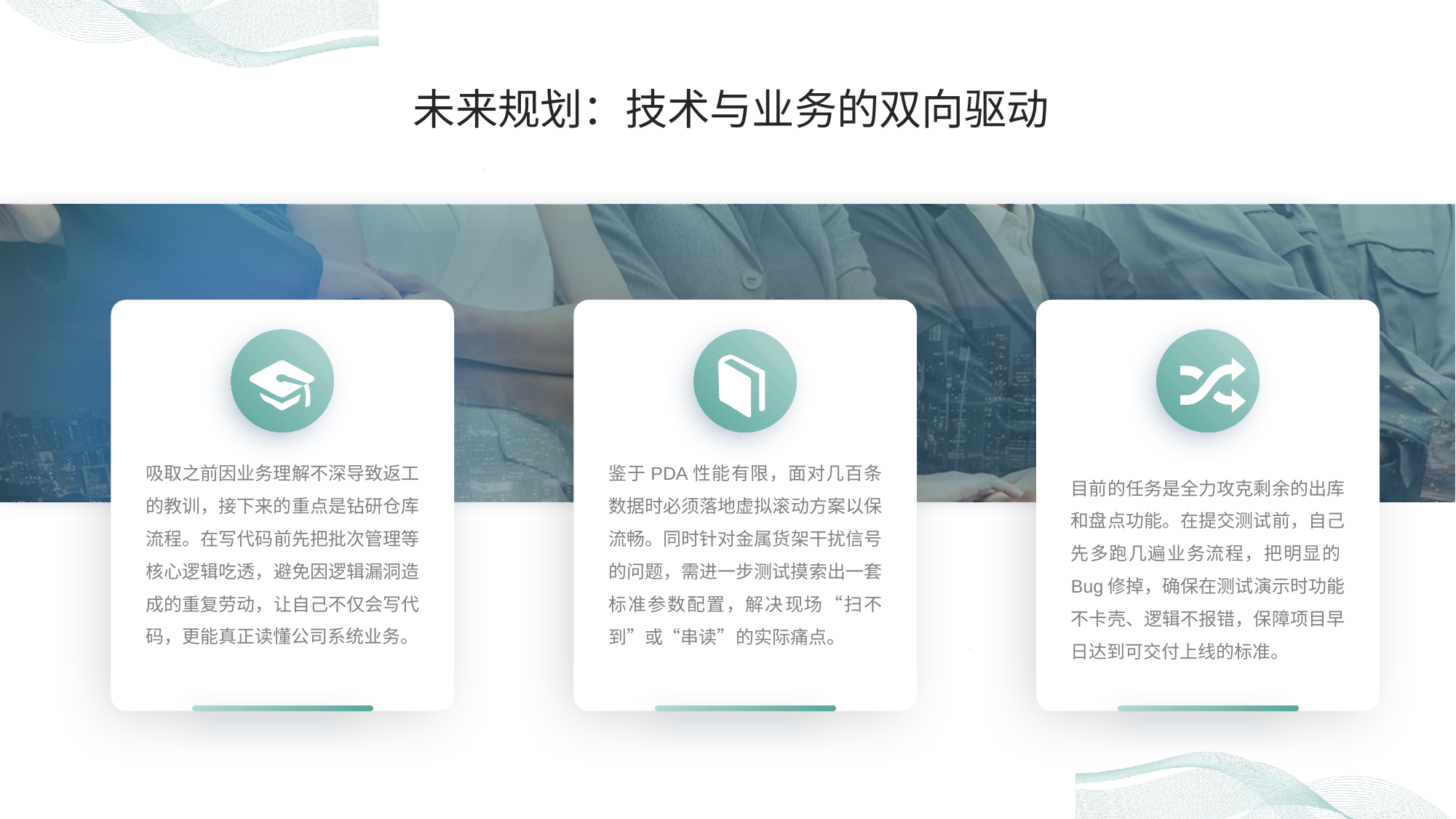

未来规划：技术与业务的双向驱动

吸取之前因业务理解不深导致返工的教训，接下来的重点是钻研仓库流程。在写代码前先把批次管理等核心逻辑吃透，避免因逻辑漏洞造成的重复劳动，让自己不仅会写代码，更能真正读懂公司系统业务。

鉴于PDA性能有限，面对几百条数据时必须落地虚拟滚动方案以保流畅。同时针对金属货架干扰信号的问题，需进一步测试摸索出一套标准参数配置，解决现场“扫不到”或“串读”的实际痛点。

目前的任务是全力攻克剩余的出库和盘点功能。在提交测试前，自己先多跑几遍业务流程，把明显的Bug修掉，确保在测试演示时功能不卡壳、逻辑不报错，保障项目早日达到可交付上线的标准。